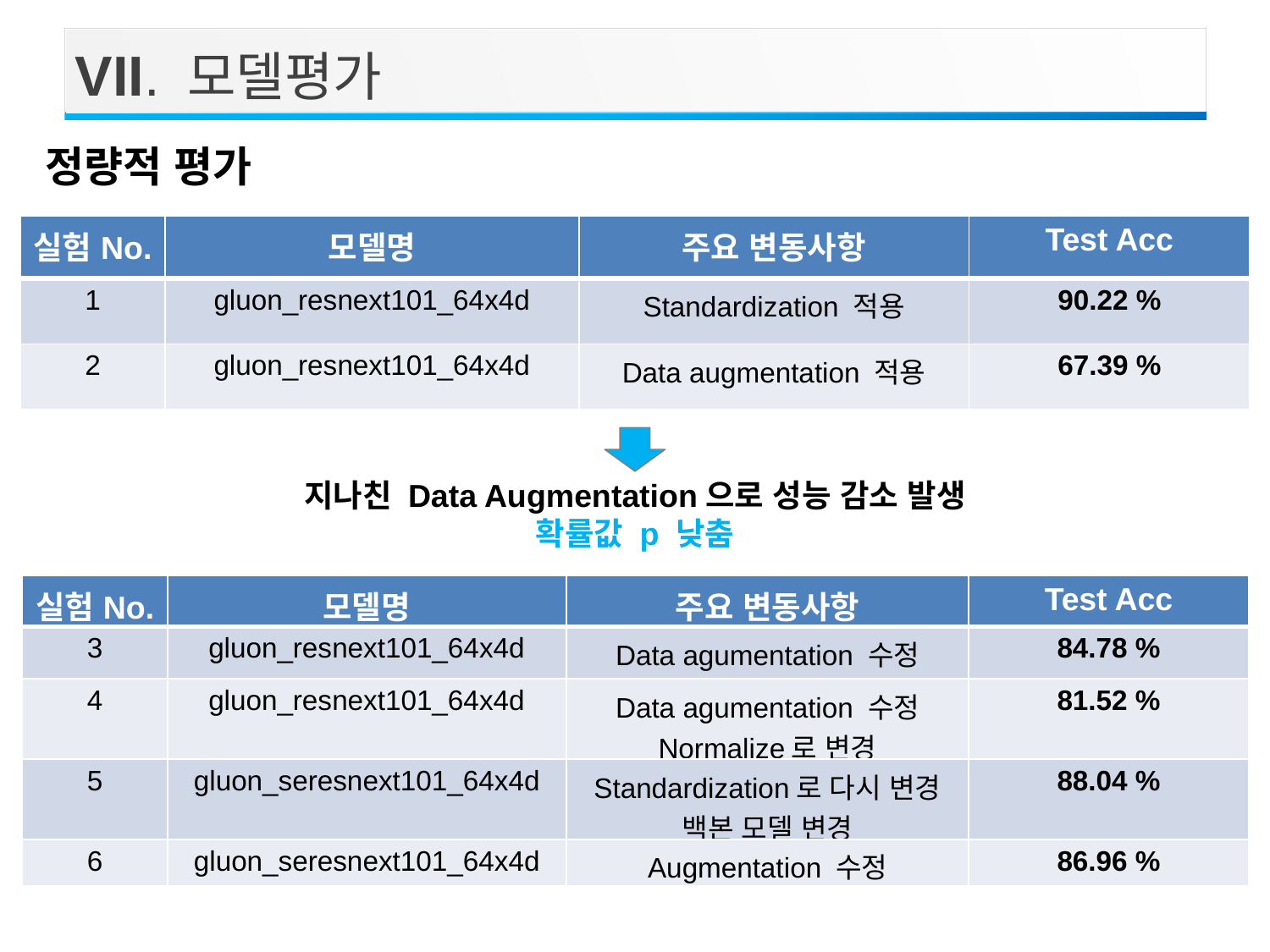

VII. 모델평가
정량적 평가
| 실험No. | 모델명 | 주요 변동사항 | Test Acc |
| --- | --- | --- | --- |
| 1 | gluon\_resnext101\_64x4d | Standardization 적용 | 90.22 % |
| 2 | gluon\_resnext101\_64x4d | Data augmentation 적용 | 67.39 % |

지나친 Data Augmentation으로 성능 감소 발생
확률값 p 낮춤
| 실험No. | 모델명 | 주요 변동사항 | Test Acc |
| --- | --- | --- | --- |
| 3 | gluon\_resnext101\_64x4d | Data agumentation 수정 | 84.78 % |
| 4 | gluon\_resnext101\_64x4d | Data agumentation 수정 Normalize로 변경 | 81.52 % |
| 5 | gluon\_seresnext101\_64x4d | Standardization로 다시 변경 백본 모델 변경 | 88.04 % |
| 6 | gluon\_seresnext101\_64x4d | Augmentation 수정 | 86.96 % |